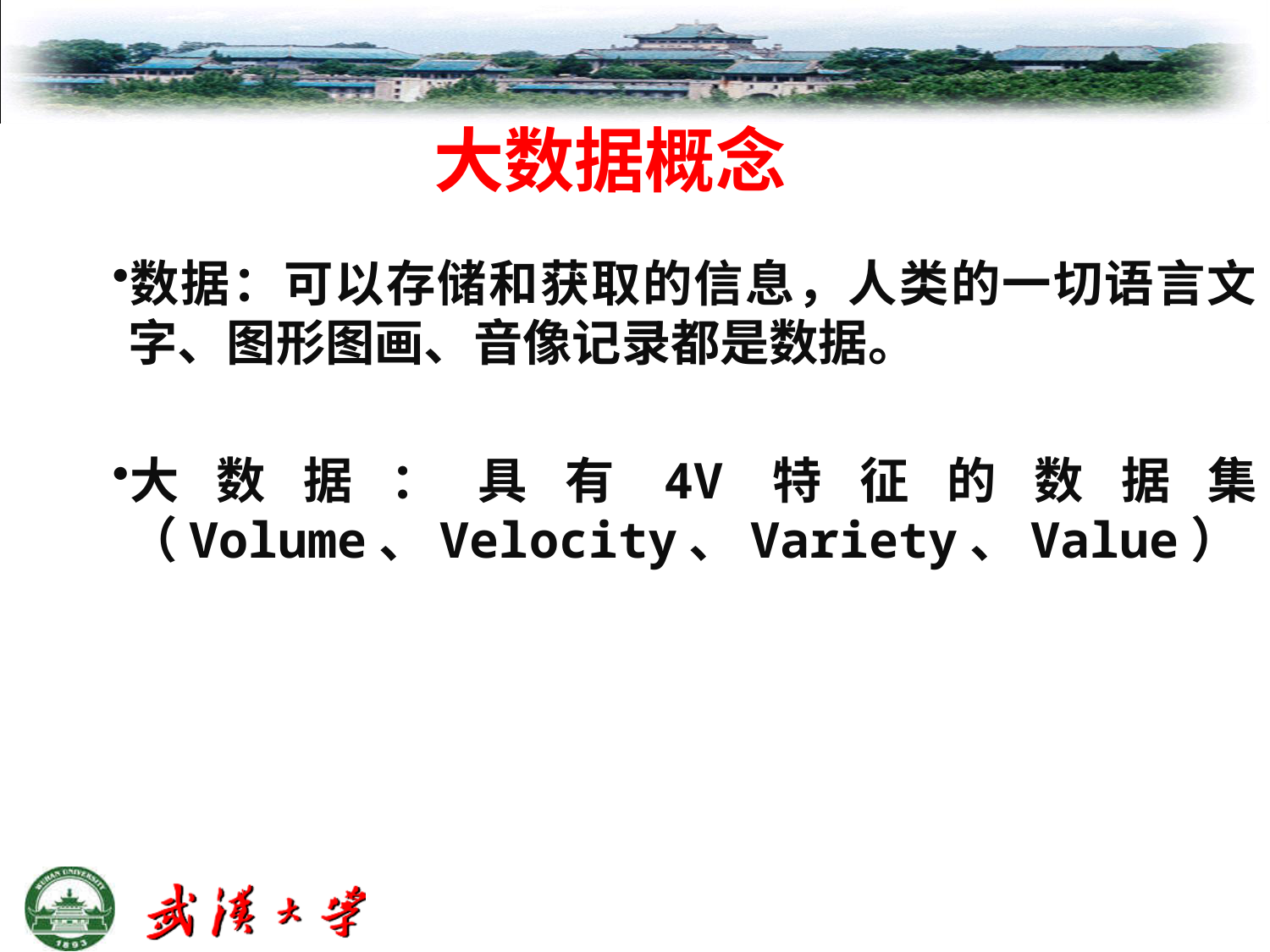

# 大数据概念
数据：可以存储和获取的信息，人类的一切语言文字、图形图画、音像记录都是数据。

大数据：具有4V特征的数据集（Volume、Velocity、Variety、Value）